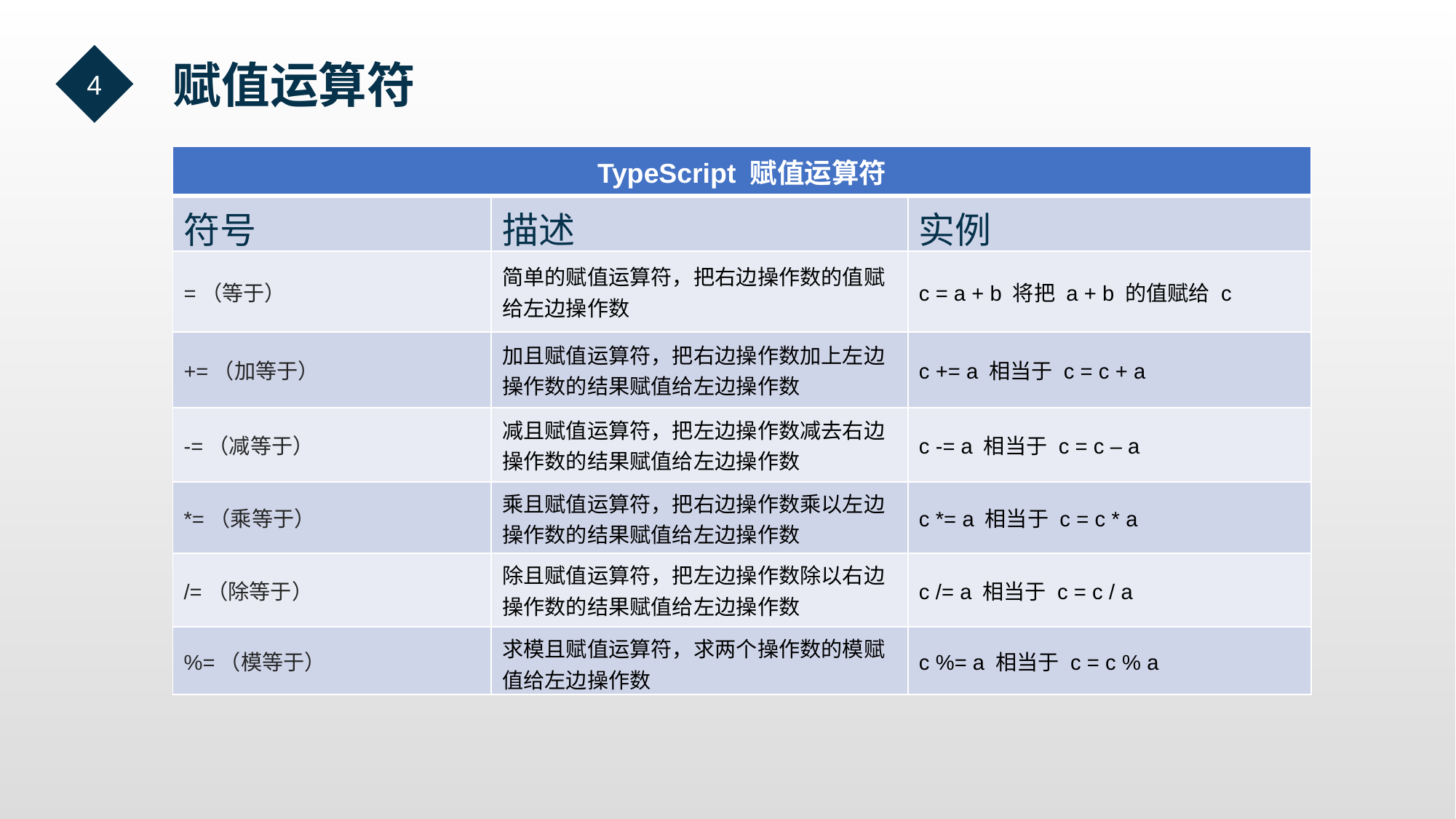

4
  赋值运算符
| TypeScript 赋值运算符 |  |  |
| --- | --- | --- |
| 符号 | 描述 | 实例 |
| =（等于） | 简单的赋值运算符，把右边操作数的值赋给左边操作数 | c = a + b 将把 a + b 的值赋给 c |
| +=（加等于） | 加且赋值运算符，把右边操作数加上左边操作数的结果赋值给左边操作数 | c += a 相当于 c = c + a |
| -=（减等于） | 减且赋值运算符，把左边操作数减去右边操作数的结果赋值给左边操作数 | c -= a 相当于 c = c – a |
| \*=（乘等于） | 乘且赋值运算符，把右边操作数乘以左边操作数的结果赋值给左边操作数 | c \*= a 相当于 c = c \* a |
| /=（除等于） | 除且赋值运算符，把左边操作数除以右边操作数的结果赋值给左边操作数 | c /= a 相当于 c = c / a |
| %=（模等于） | 求模且赋值运算符，求两个操作数的模赋值给左边操作数 | c %= a 相当于 c = c % a |